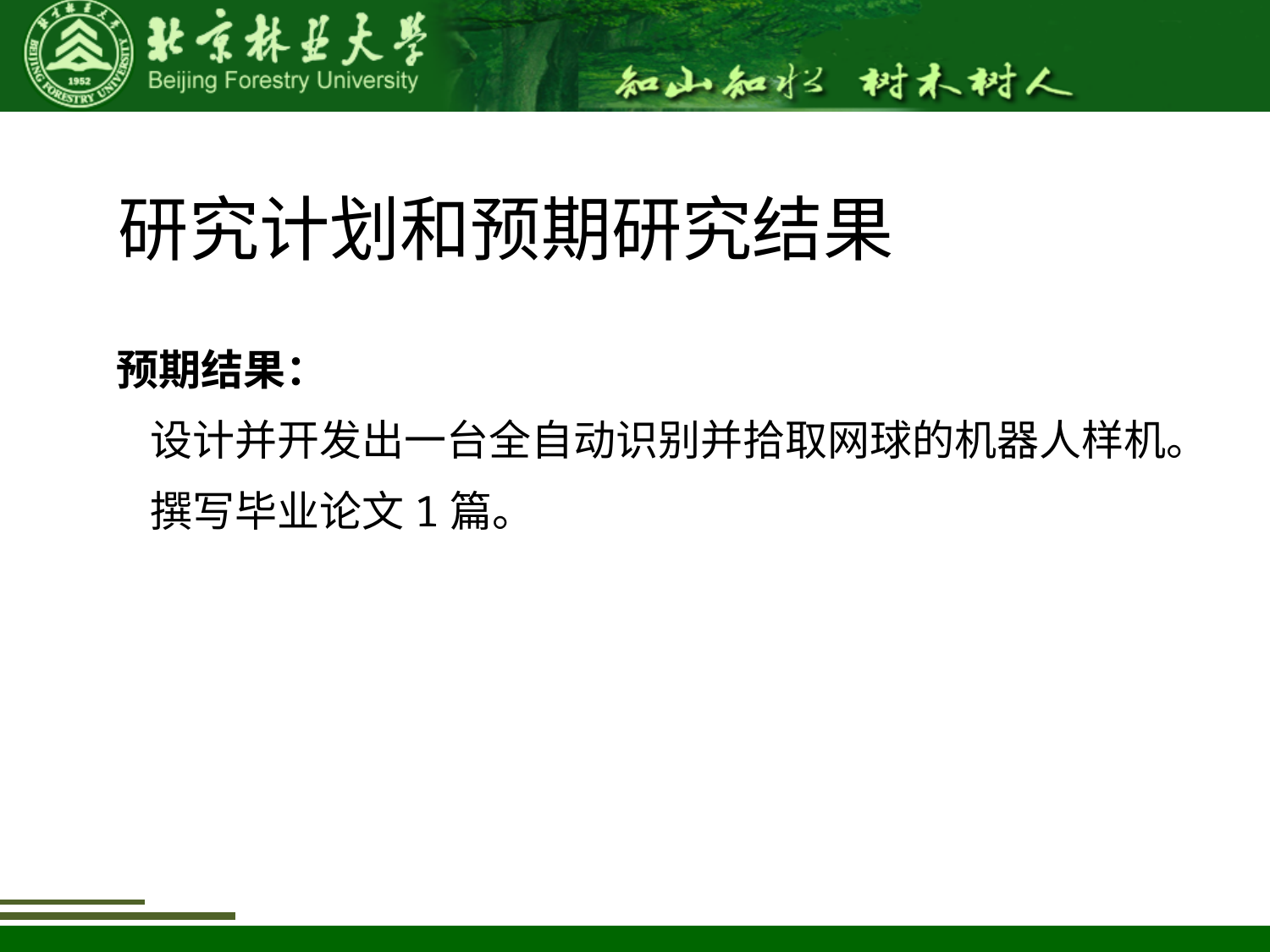

研究计划和预期研究结果
 预期结果：
    设计并开发出一台全自动识别并拾取网球的机器人样机。
    撰写毕业论文1篇。